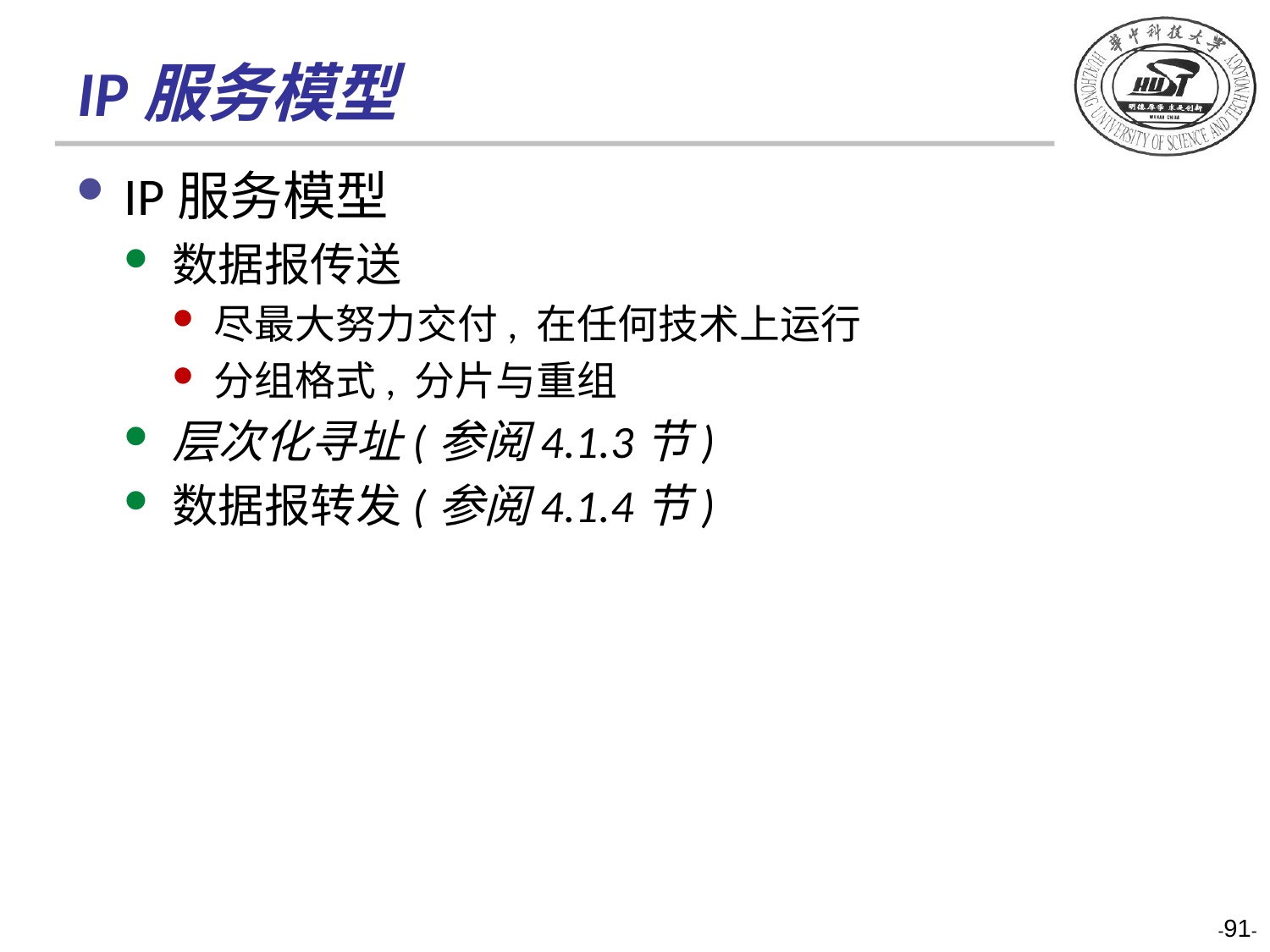

# IP服务模型
IP服务模型
数据报传送
尽最大努力交付, 在任何技术上运行
分组格式, 分片与重组
层次化寻址(参阅4.1.3节)
数据报转发(参阅4.1.4节)

-91-